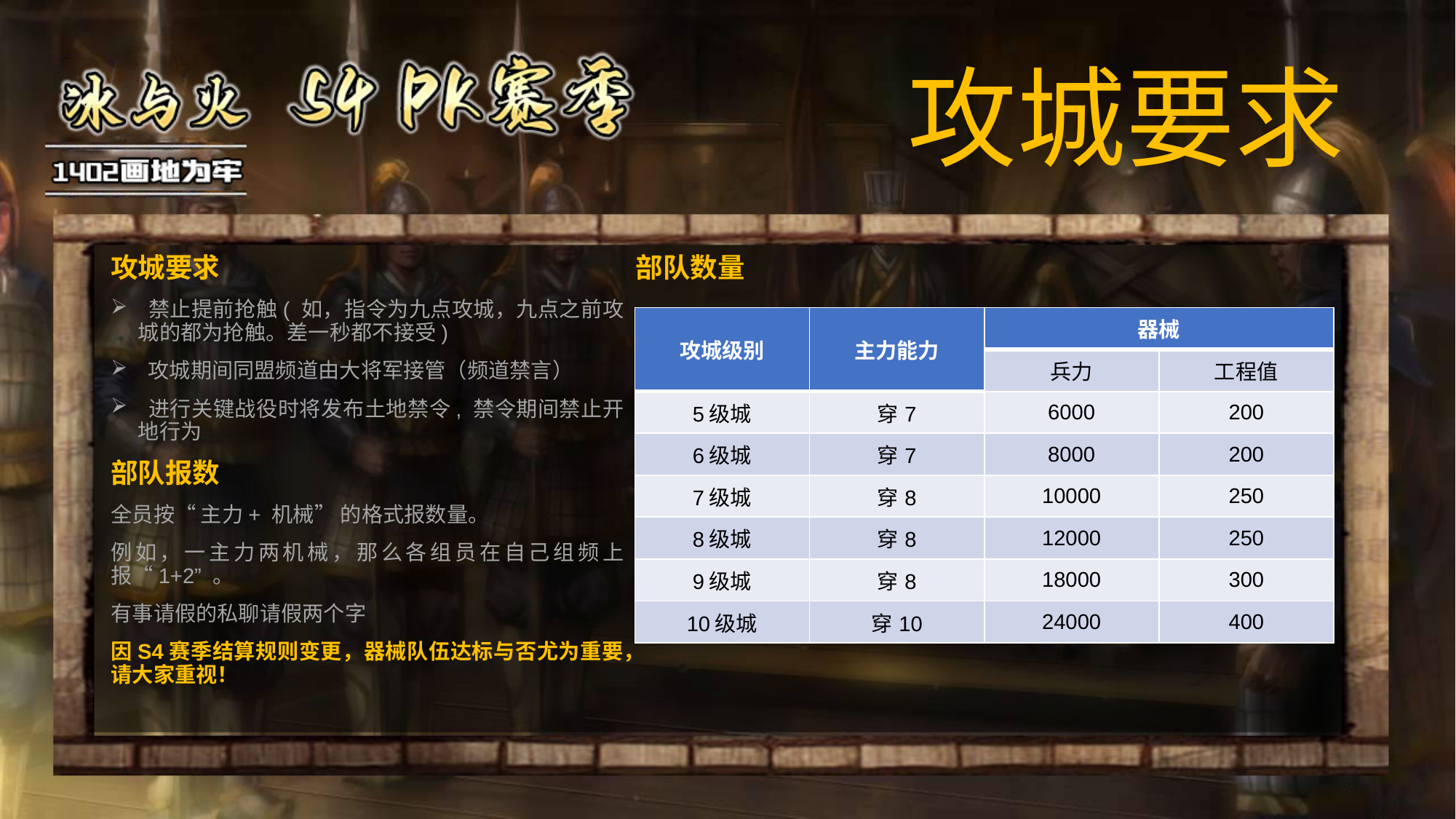

# 攻城要求
部队数量
攻城要求
 禁止提前抢触( 如，指令为九点攻城，九点之前攻城的都为抢触。差一秒都不接受)
 攻城期间同盟频道由大将军接管（频道禁言）
 进行关键战役时将发布土地禁令, 禁令期间禁止开地行为
部队报数
全员按“ 主力+ 机械” 的格式报数量。
例如，一主力两机械，那么各组员在自己组频上报“1+2” 。
有事请假的私聊请假两个字
因S4赛季结算规则变更，器械队伍达标与否尤为重要，请大家重视！
| 攻城级别 | 主力能力 | 器械 |  |
| --- | --- | --- | --- |
|  |  | 兵力 | 工程值 |
| 5级城 | 穿7 | 6000 | 200 |
| 6级城 | 穿7 | 8000 | 200 |
| 7级城 | 穿8 | 10000 | 250 |
| 8级城 | 穿8 | 12000 | 250 |
| 9级城 | 穿8 | 18000 | 300 |
| 10级城 | 穿10 | 24000 | 400 |